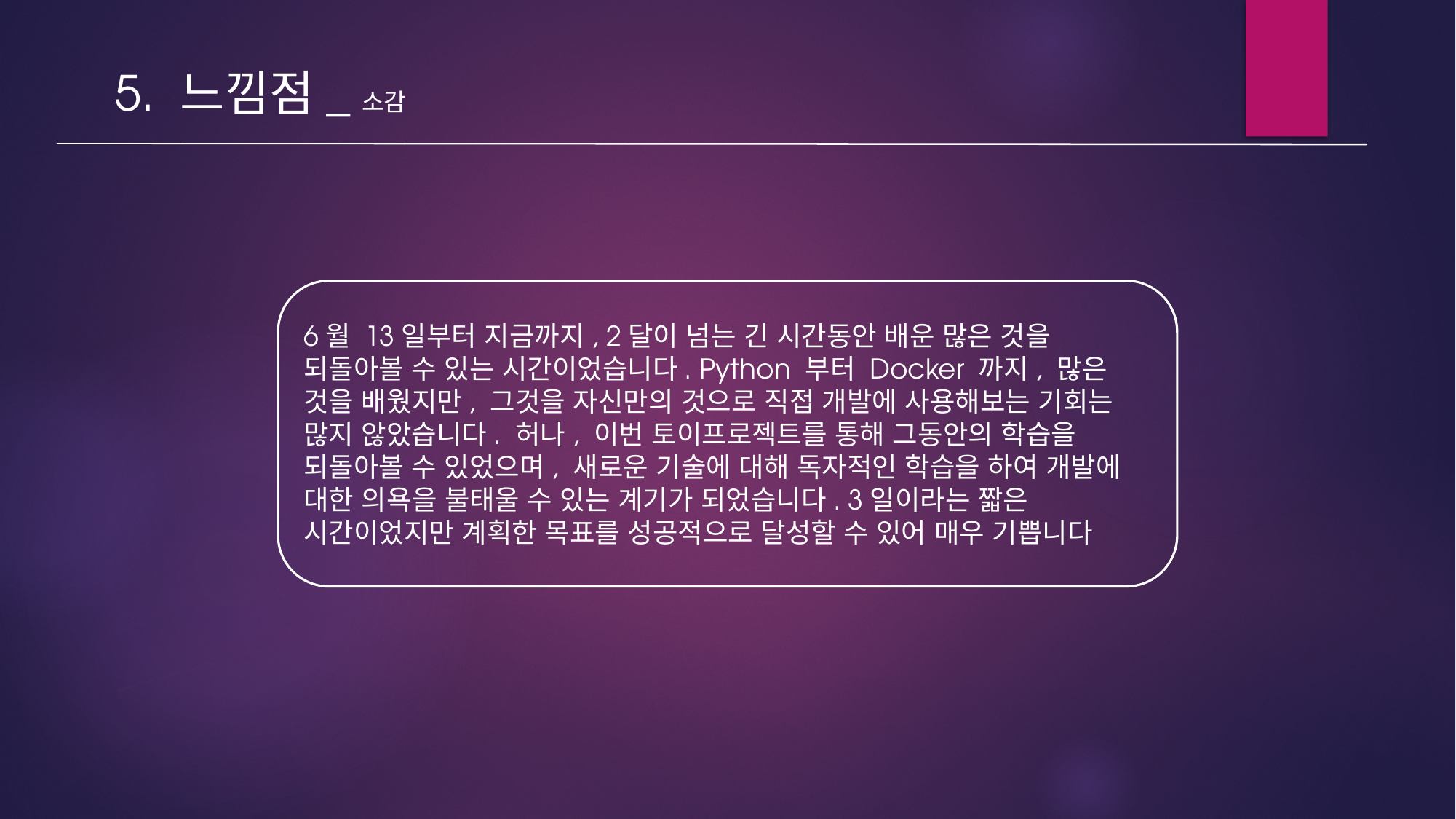

5. 느낌점_소감
6월 13일부터 지금까지, 2달이 넘는 긴 시간동안 배운 많은 것을 되돌아볼 수 있는 시간이었습니다. Python 부터 Docker 까지, 많은 것을 배웠지만, 그것을 자신만의 것으로 직접 개발에 사용해보는 기회는 많지 않았습니다. 허나, 이번 토이프로젝트를 통해 그동안의 학습을 되돌아볼 수 있었으며, 새로운 기술에 대해 독자적인 학습을 하여 개발에 대한 의욕을 불태울 수 있는 계기가 되었습니다. 3일이라는 짧은 시간이었지만 계획한 목표를 성공적으로 달성할 수 있어 매우 기쁩니다